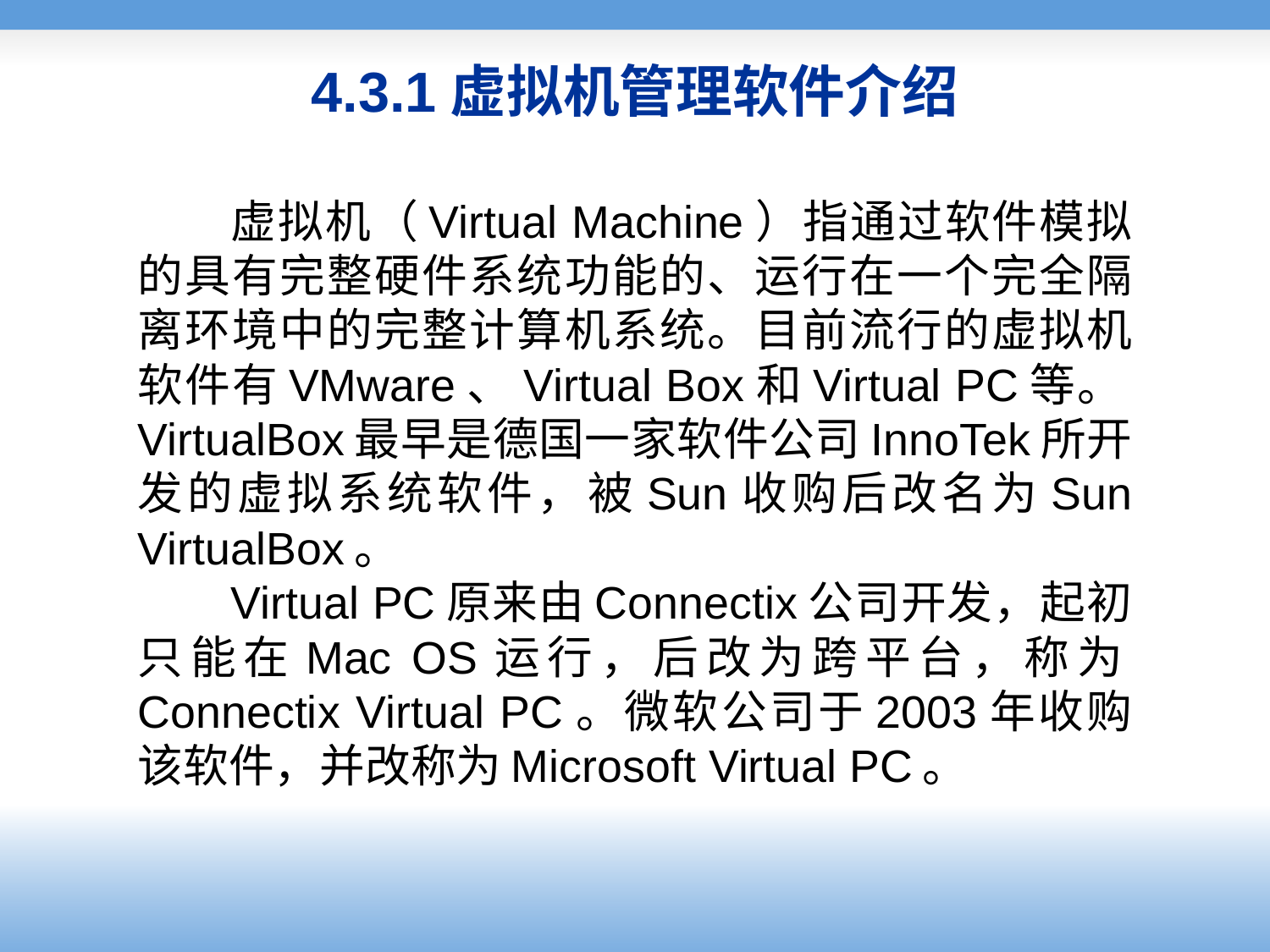

# 4.3.1虚拟机管理软件介绍
虚拟机（Virtual Machine）指通过软件模拟的具有完整硬件系统功能的、运行在一个完全隔离环境中的完整计算机系统。目前流行的虚拟机软件有VMware、Virtual Box和Virtual PC等。VirtualBox最早是德国一家软件公司InnoTek所开发的虚拟系统软件，被Sun收购后改名为Sun VirtualBox。
Virtual PC原来由Connectix公司开发，起初只能在Mac OS运行，后改为跨平台，称为Connectix Virtual PC。微软公司于2003年收购该软件，并改称为Microsoft Virtual PC。